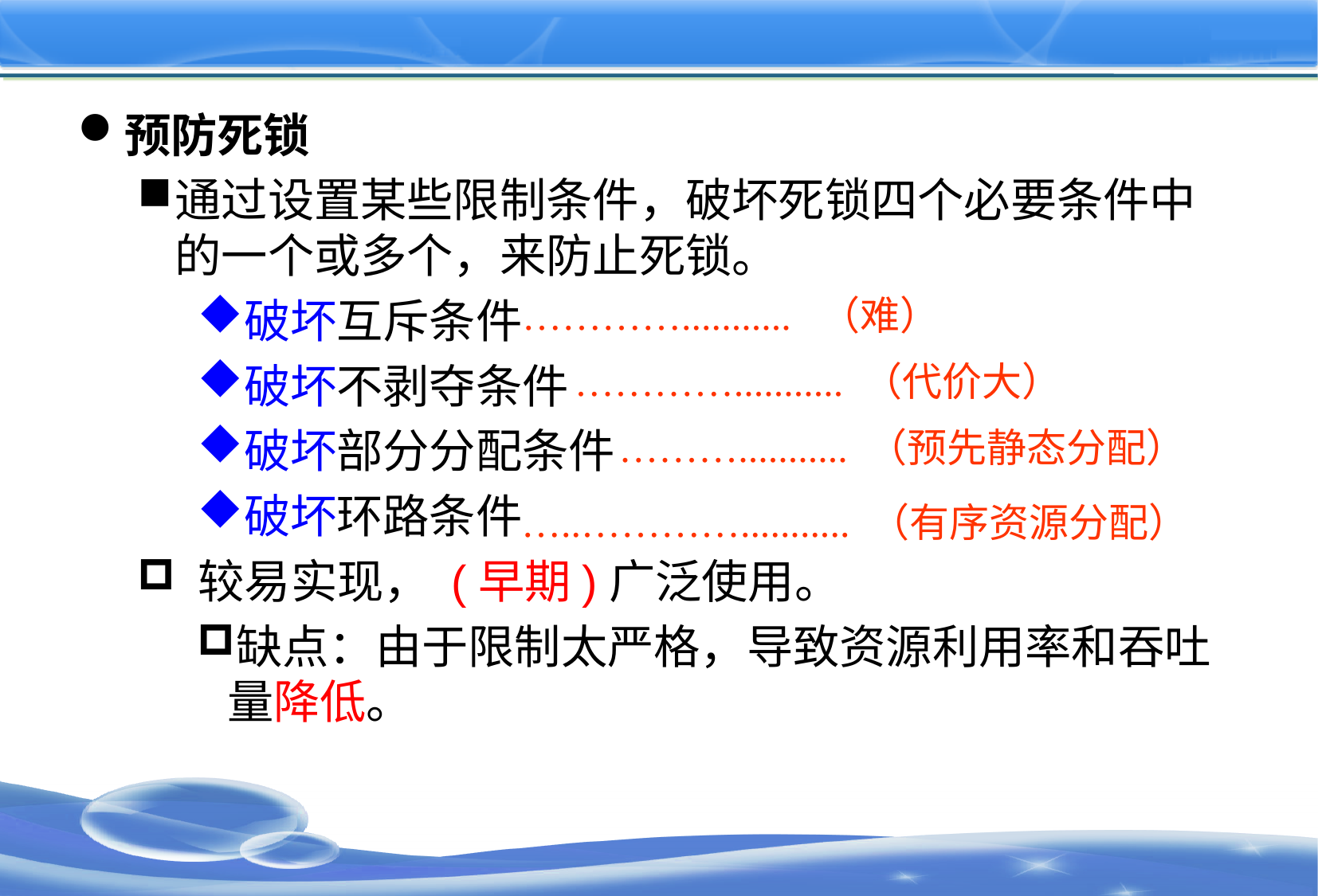

#
预防死锁
通过设置某些限制条件，破坏死锁四个必要条件中的一个或多个，来防止死锁。
破坏互斥条件
破坏不剥夺条件
破坏部分分配条件
破坏环路条件
 较易实现， (早期)广泛使用。
缺点：由于限制太严格，导致资源利用率和吞吐量降低。
…………...........  （难）
…………........... （代价大）
        ………........... （预先静态分配）
…..…………........... （有序资源分配）